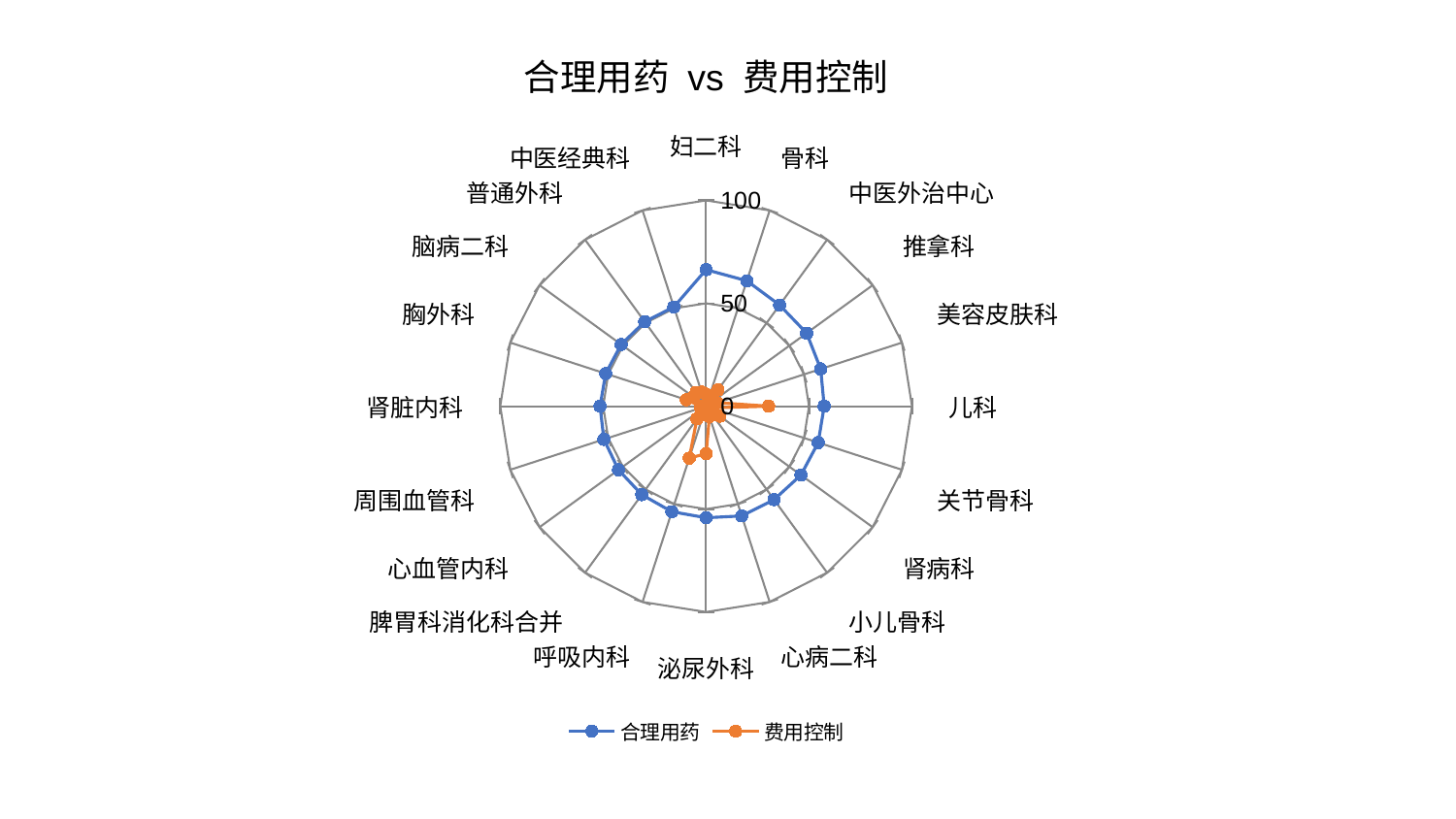

### Chart: 合理用药 vs 费用控制

| Category | 合理用药 | 费用控制 |
|---|---|---|
| 妇二科 | 66.32732668198022 | 5.840636768697346 |
| 骨科 | 64.07319058363942 | 2.6983668935131258 |
| 中医外治中心 | 60.7564923492529 | 9.786577052004692 |
| 推拿科 | 60.35964772126522 | 3.408705516275276 |
| 美容皮肤科 | 58.51681358049474 | 5.578204725633405 |
| 儿科 | 57.35064888986007 | 30.3543170759894 |
| 关节骨科 | 57.26700264965791 | 2.6682531675596497 |
| 肾病科 | 56.93433999250233 | 8.23864747717662 |
| 小儿骨科 | 56.142791825701536 | 2.8321411397584653 |
| 心病二科 | 56.07595311353165 | 5.270309483999622 |
| 泌尿外科 | 54.2063913461148 | 23.093306108769408 |
| 呼吸内科 | 53.90562689525444 | 26.537075529974324 |
| 脾胃科消化科合并 | 53.147257799247534 | 7.554010461475136 |
| 心血管内科 | 52.630994737524276 | 2.5148113416728197 |
| 周围血管科 | 52.211127348415275 | 2.7141418299739986 |
| 肾脏内科 | 51.51115405038497 | 2.8363810271109764 |
| 胸外科 | 51.29659348699267 | 10.095965835198212 |
| 脑病二科 | 51.01790357486508 | 7.71459941612163 |
| 普通外科 | 50.738183429546154 | 8.290587531230042 |
| 中医经典科 | 50.71349777508185 | 7.196776788661434 |
59